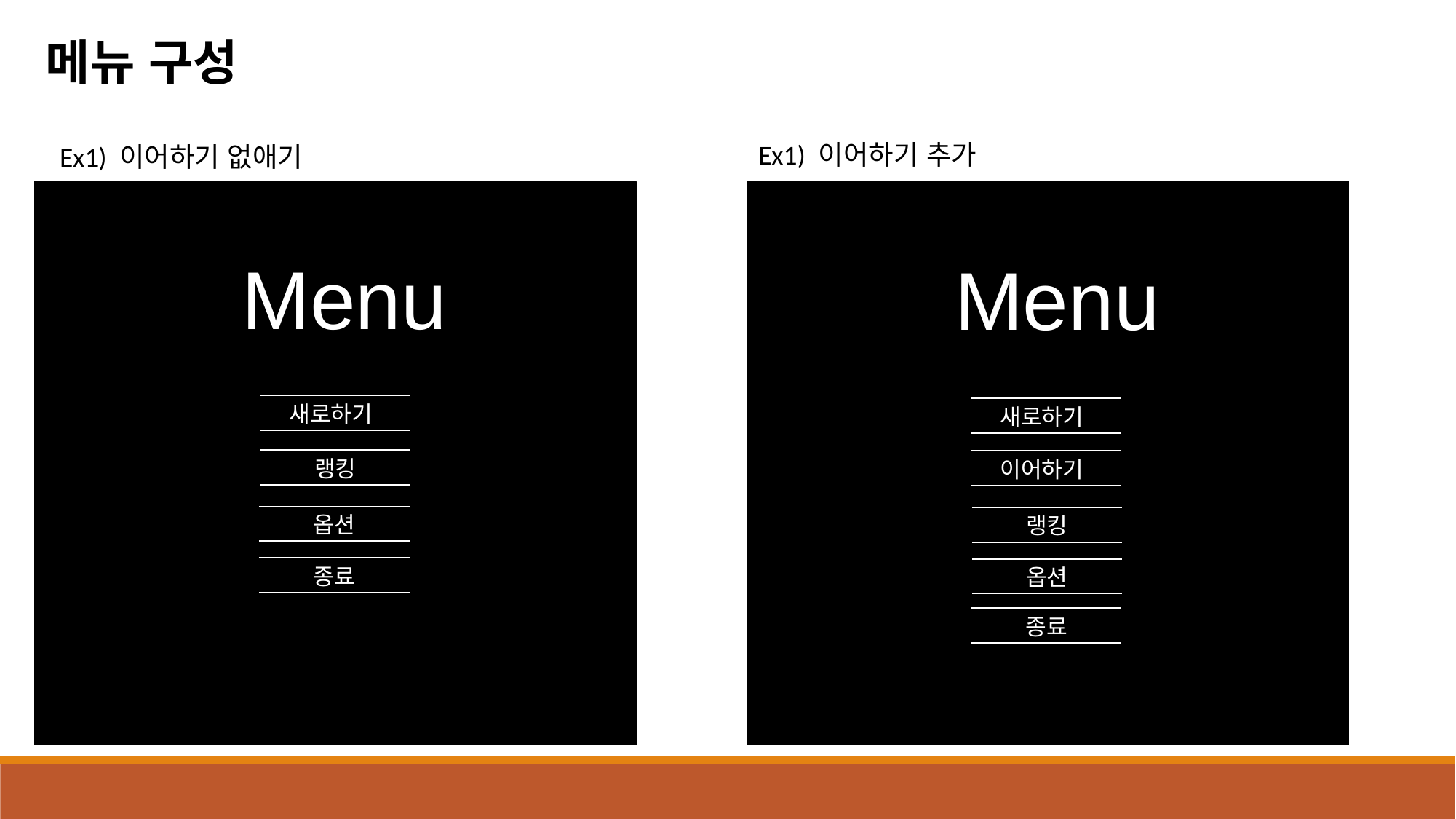

메뉴 구성

Ex1) 이어하기 추가
Ex1) 이어하기 없애기

Menu
새로하기
랭킹
옵션
종료

Menu
새로하기
이어하기
랭킹
옵션
종료
Menu
새로하기
이어하기
옵션
종료